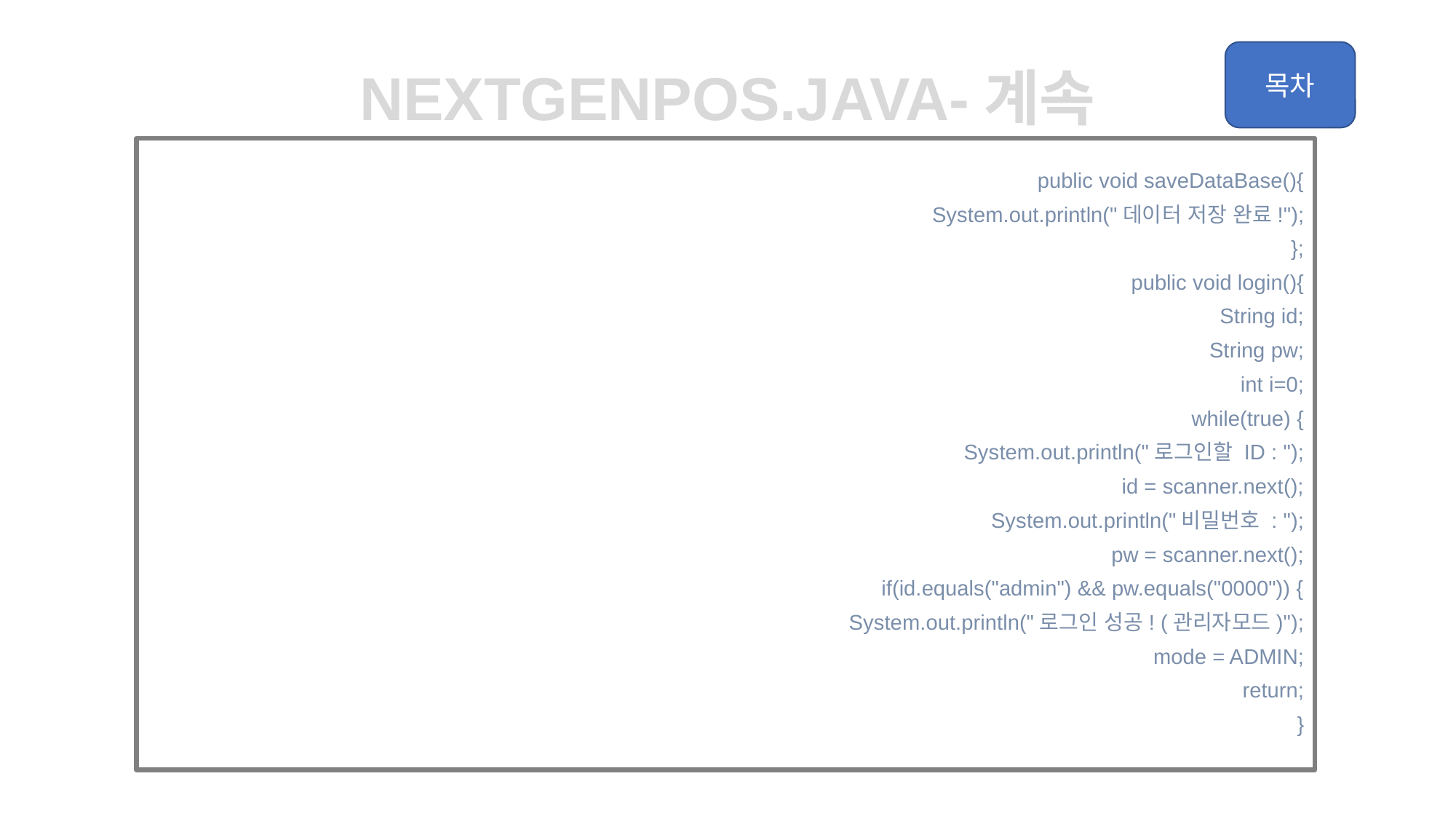

Nextgenpos.java-계속

	public void saveDataBase(){
		System.out.println("데이터 저장 완료!");
	};
	public void login(){
		String id;
		String pw;
		int i=0;
		while(true) {
			System.out.println("로그인할 ID : ");
			id = scanner.next();
			System.out.println("비밀번호 : ");
			pw = scanner.next();
			if(id.equals("admin") && pw.equals("0000")) {
				System.out.println("로그인 성공! (관리자모드)");
				mode = ADMIN;
				return;
			}